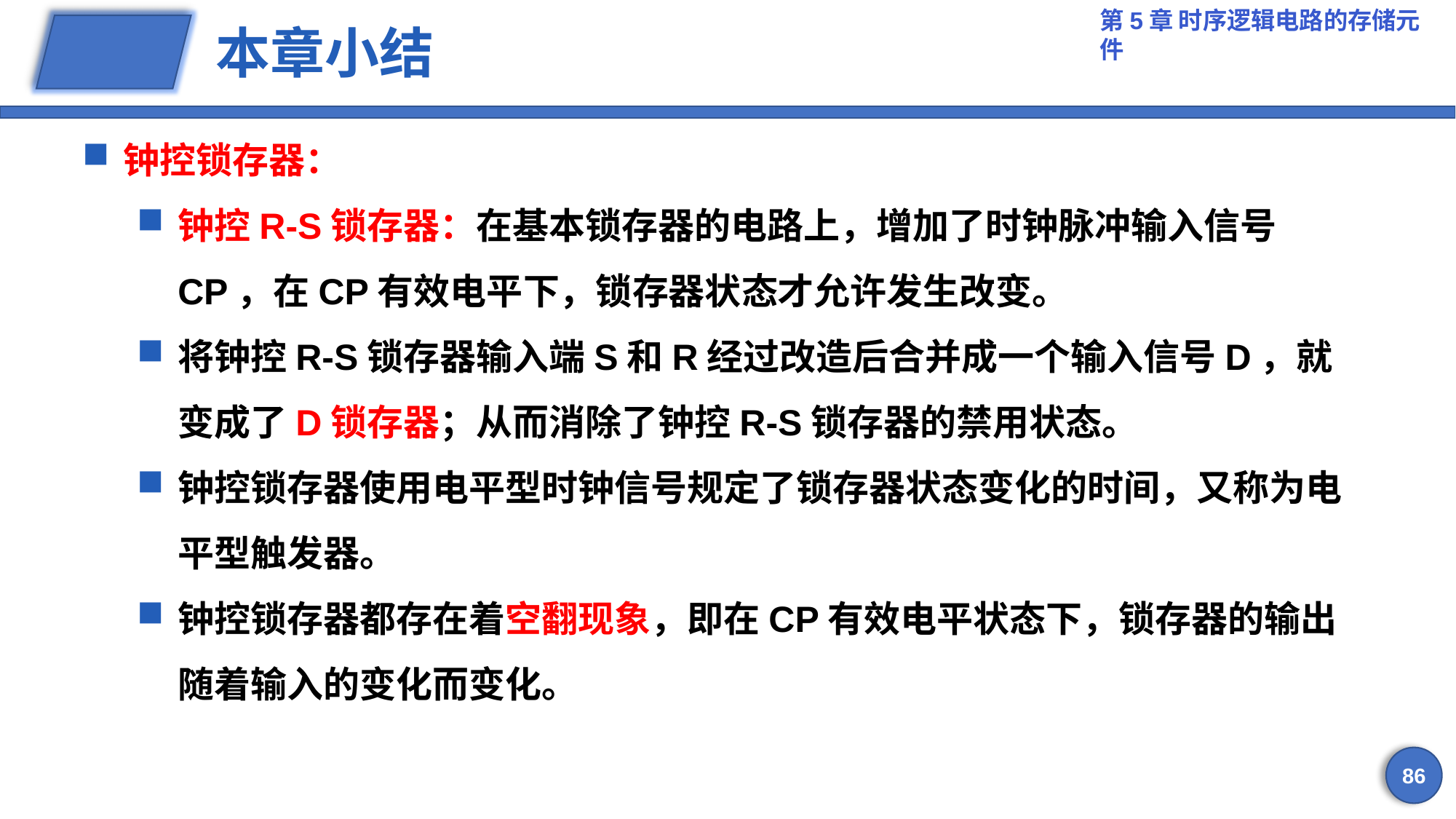

# 本章小结

钟控锁存器：
钟控R-S锁存器：在基本锁存器的电路上，增加了时钟脉冲输入信号CP，在CP有效电平下，锁存器状态才允许发生改变。
将钟控R-S锁存器输入端S和R经过改造后合并成一个输入信号D，就变成了D锁存器；从而消除了钟控R-S锁存器的禁用状态。
钟控锁存器使用电平型时钟信号规定了锁存器状态变化的时间，又称为电平型触发器。
钟控锁存器都存在着空翻现象，即在CP有效电平状态下，锁存器的输出随着输入的变化而变化。
86